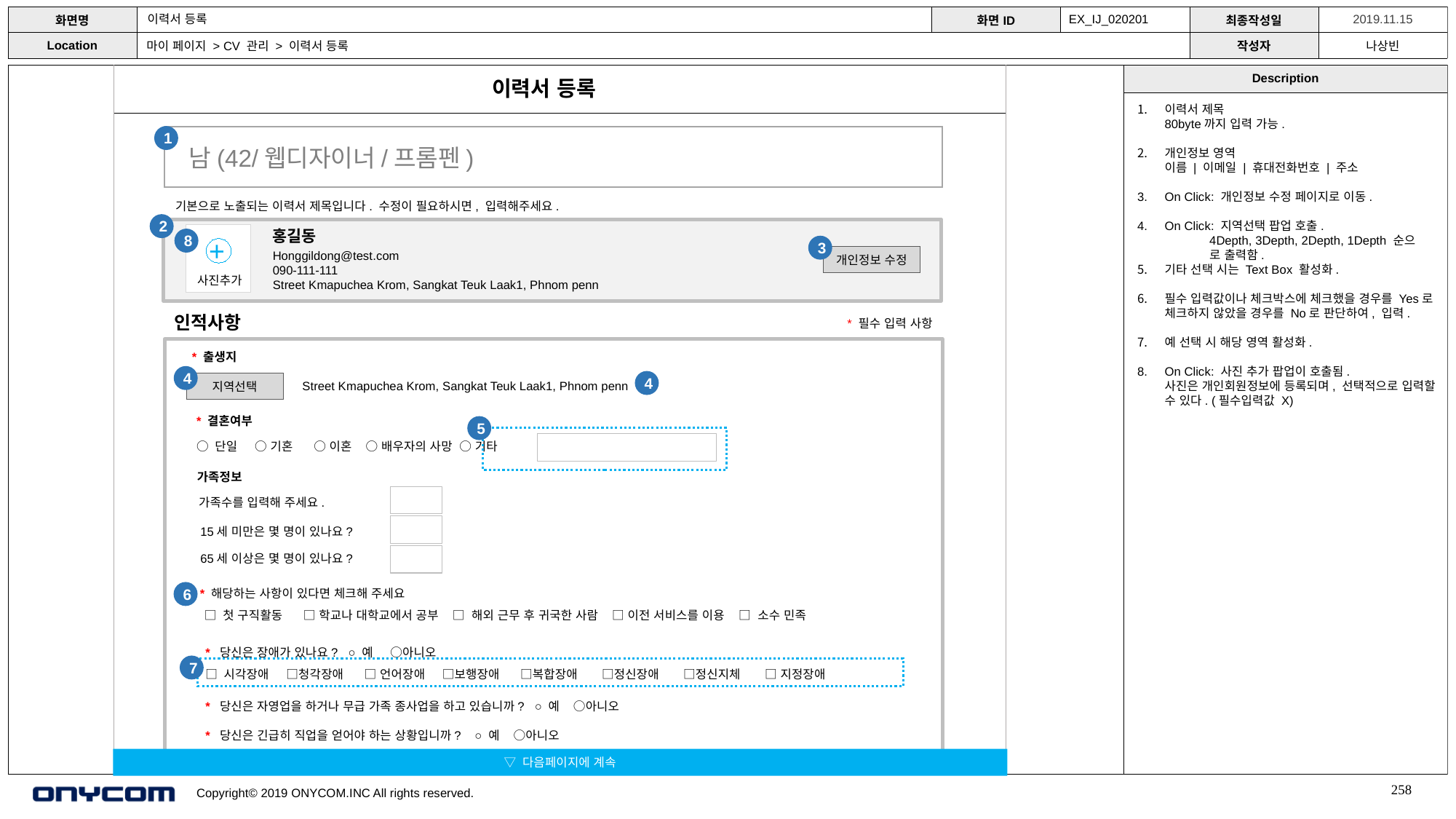

이력서 등록
EX_IJ_020201
마이 페이지 > CV 관리 > 이력서 등록
이력서 등록
이력서 제목
80byte까지 입력 가능.

개인정보 영역
이름 | 이메일 | 휴대전화번호 | 주소

On Click: 개인정보 수정 페이지로 이동.

On Click: 지역선택 팝업 호출.
             4Depth, 3Depth, 2Depth, 1Depth 순으
             로 출력함.
기타 선택 시는 Text Box 활성화.

필수 입력값이나 체크박스에 체크했을 경우를 Yes로 체크하지 않았을 경우를 No로 판단하여, 입력.

예 선택 시 해당 영역 활성화.

On Click: 사진 추가 팝업이 호출됨.
사진은 개인회원정보에 등록되며, 선택적으로 입력할 수 있다. (필수입력값 X)

1

남(42/웹디자이너/프롬펜)
기본으로 노출되는 이력서 제목입니다. 수정이 필요하시면, 입력해주세요.
2

홍길동

+

8
3
Honggildong@test.com
090-111-111
Street Kmapuchea Krom, Sangkat Teuk Laak1, Phnom penn
개인정보 수정
사진추가
인적사항
* 필수 입력 사항

* 출생지
4
4
지역선택
Street Kmapuchea Krom, Sangkat Teuk Laak1, Phnom penn
* 결혼여부
5

○ 단일     ○ 기혼      ○ 이혼    ○ 배우자의 사망  ○ 기타

가족정보

가족수를 입력해 주세요.

15세 미만은 몇 명이 있나요?

65세 이상은 몇 명이 있나요?
* 해당하는 사항이 있다면 체크해 주세요
6
□ 첫 구직활동      □ 학교나 대학교에서 공부    □  해외 근무 후 귀국한 사람    □ 이전 서비스를 이용    □  소수 민족
*  당신은 장애가 있나요?   ○ 예     ○아니오
□ 시각장애     □청각장애      □ 언어장애     □보행장애      □복합장애       □정신장애       □정신지체       □ 지정장애
7

*  당신은 자영업을 하거나 무급 가족 종사업을 하고 있습니까?   ○ 예    ○아니오

*  당신은 긴급히 직업을 얻어야 하는 상황입니까?    ○ 예    ○아니오
▽ 다음페이지에 계속
258